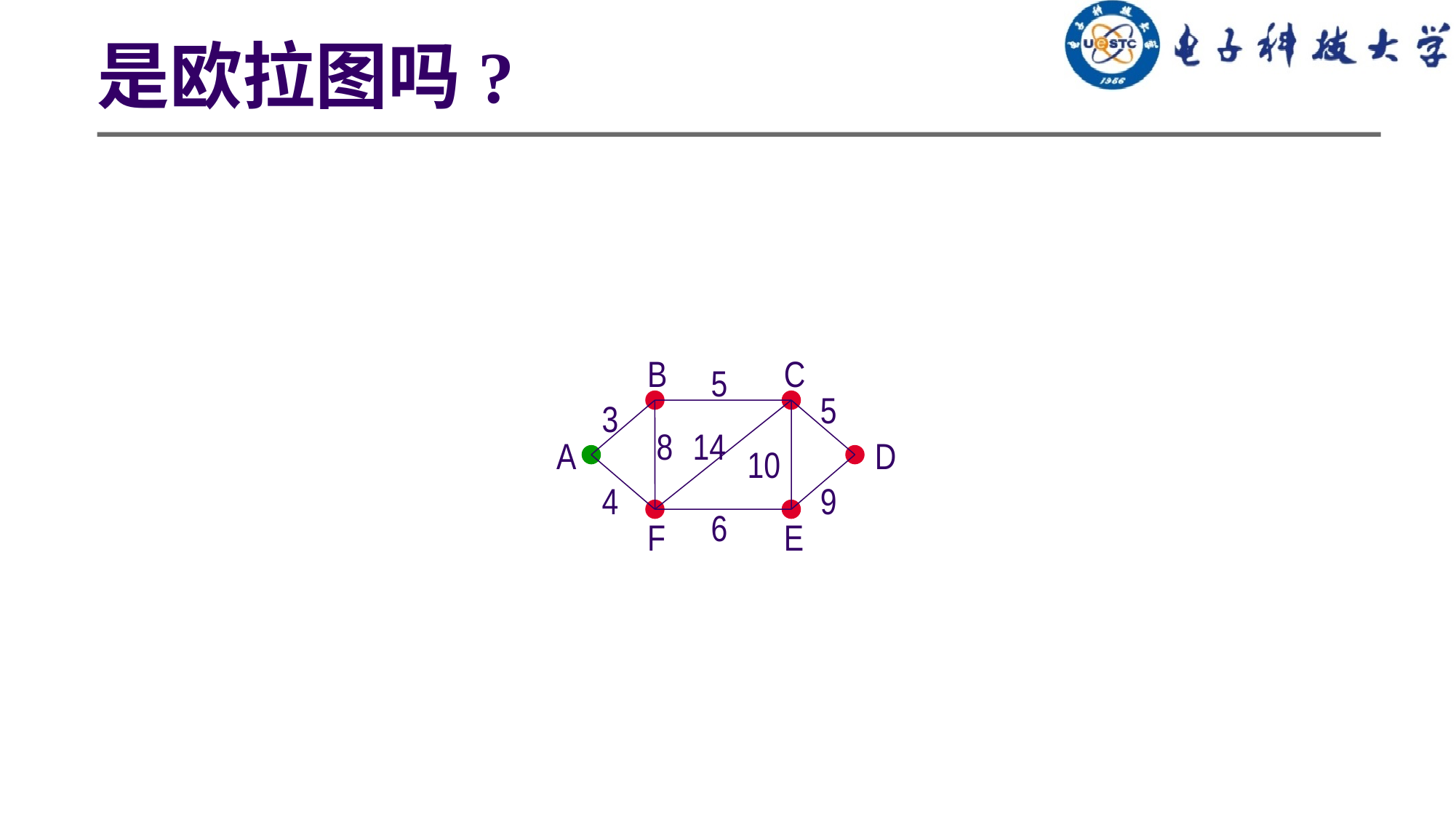

# 是欧拉图吗?
B
C
5
5
3

8
14
A
D
10

4
9

6

F

E